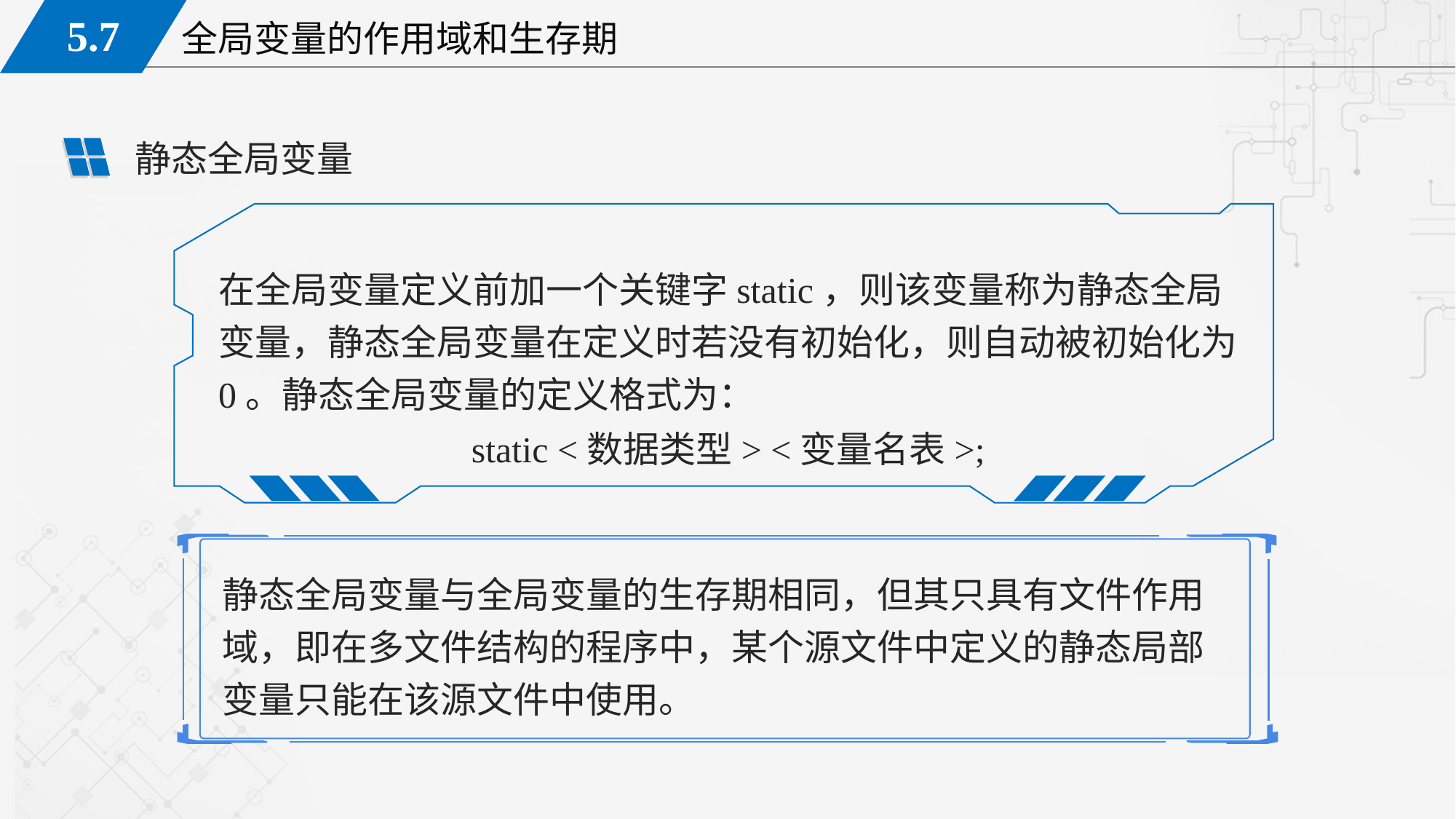

静态全局变量

在全局变量定义前加一个关键字static，则该变量称为静态全局变量，静态全局变量在定义时若没有初始化，则自动被初始化为0。静态全局变量的定义格式为：
 static <数据类型> <变量名表>;

静态全局变量与全局变量的生存期相同，但其只具有文件作用域，即在多文件结构的程序中，某个源文件中定义的静态局部变量只能在该源文件中使用。